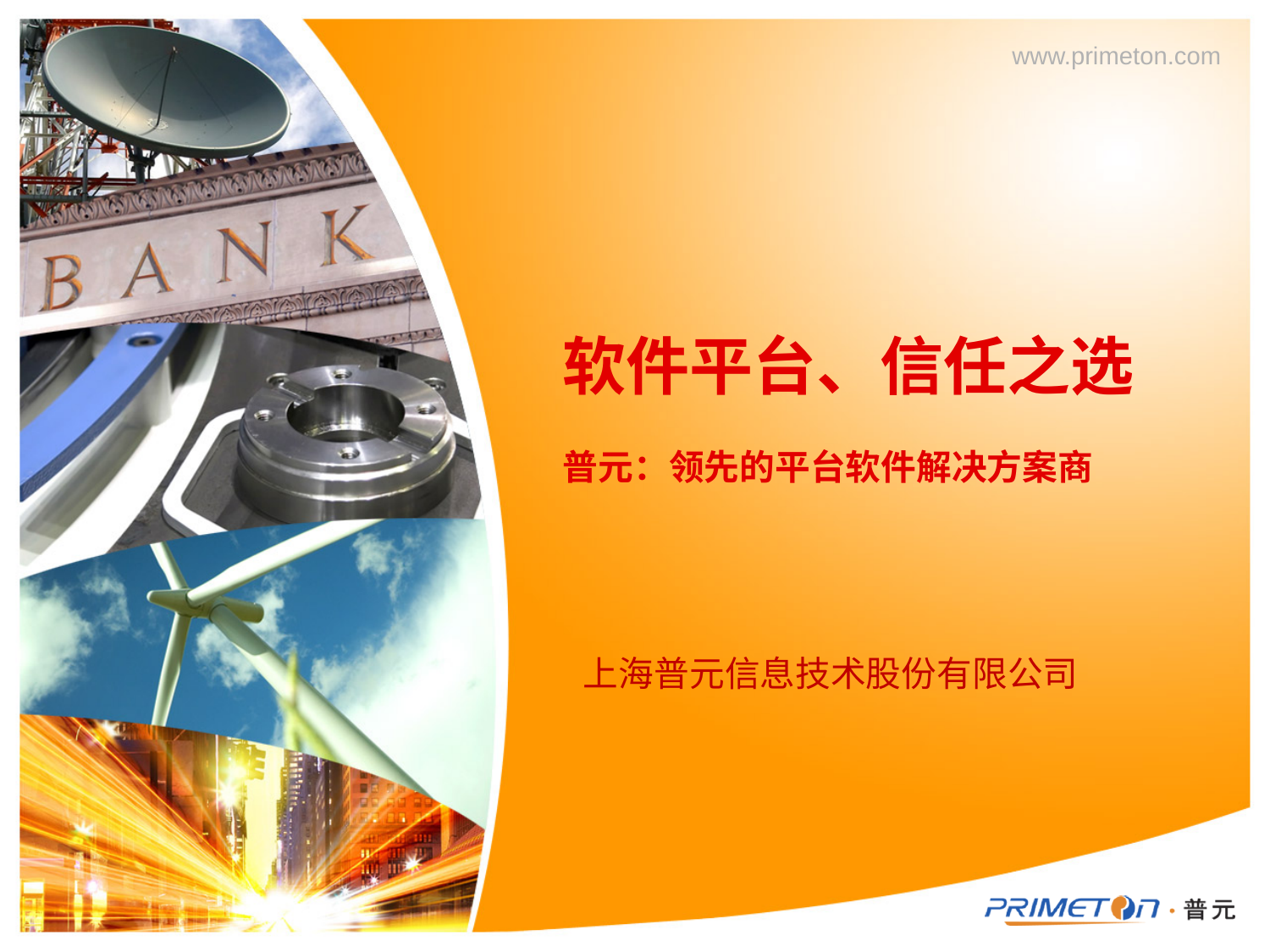

软件平台、信任之选

普元：领先的平台软件解决方案商
上海普元信息技术股份有限公司